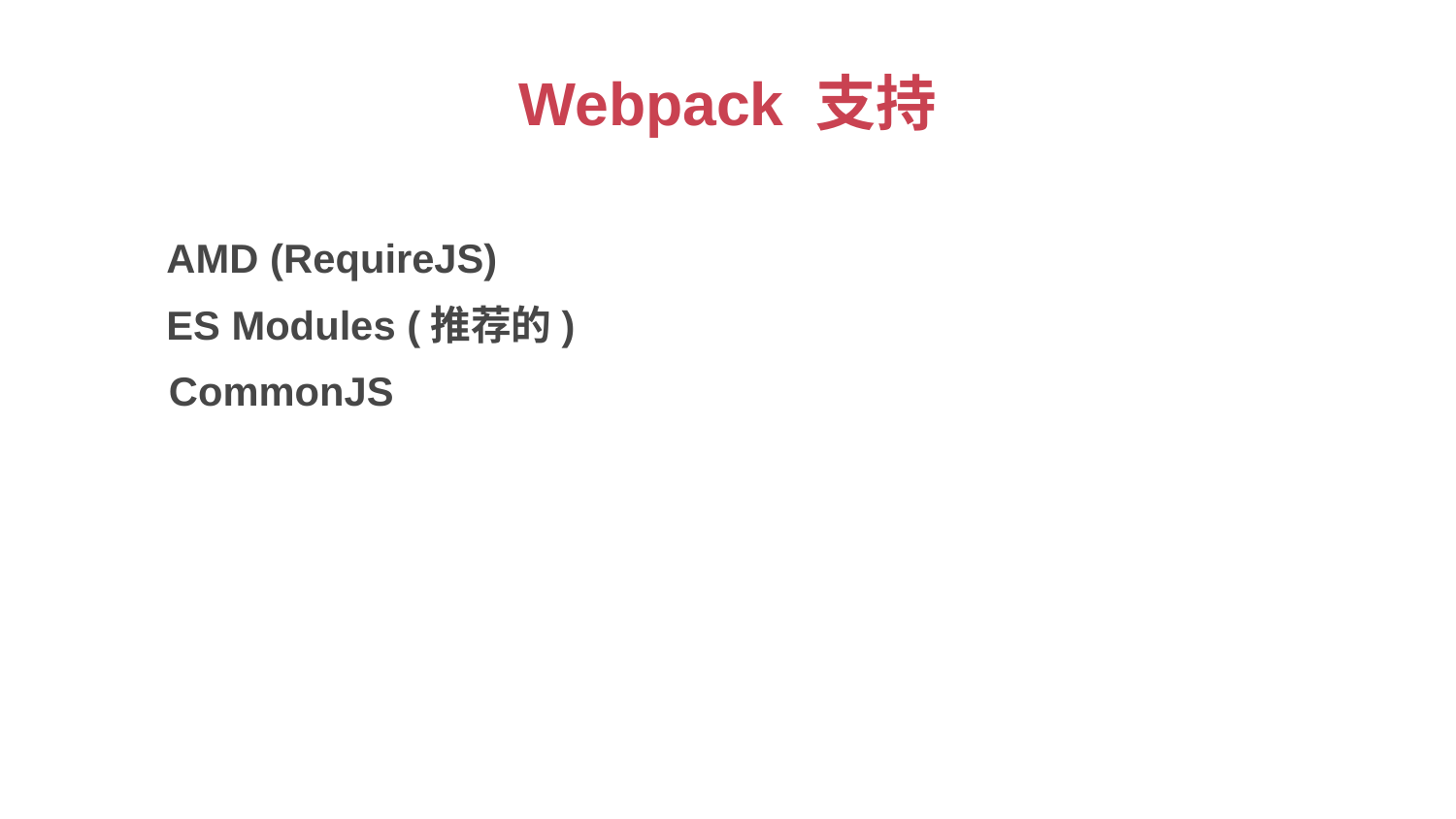

# Webpack 支持
AMD (RequireJS)
ES Modules (推荐的)
CommonJS